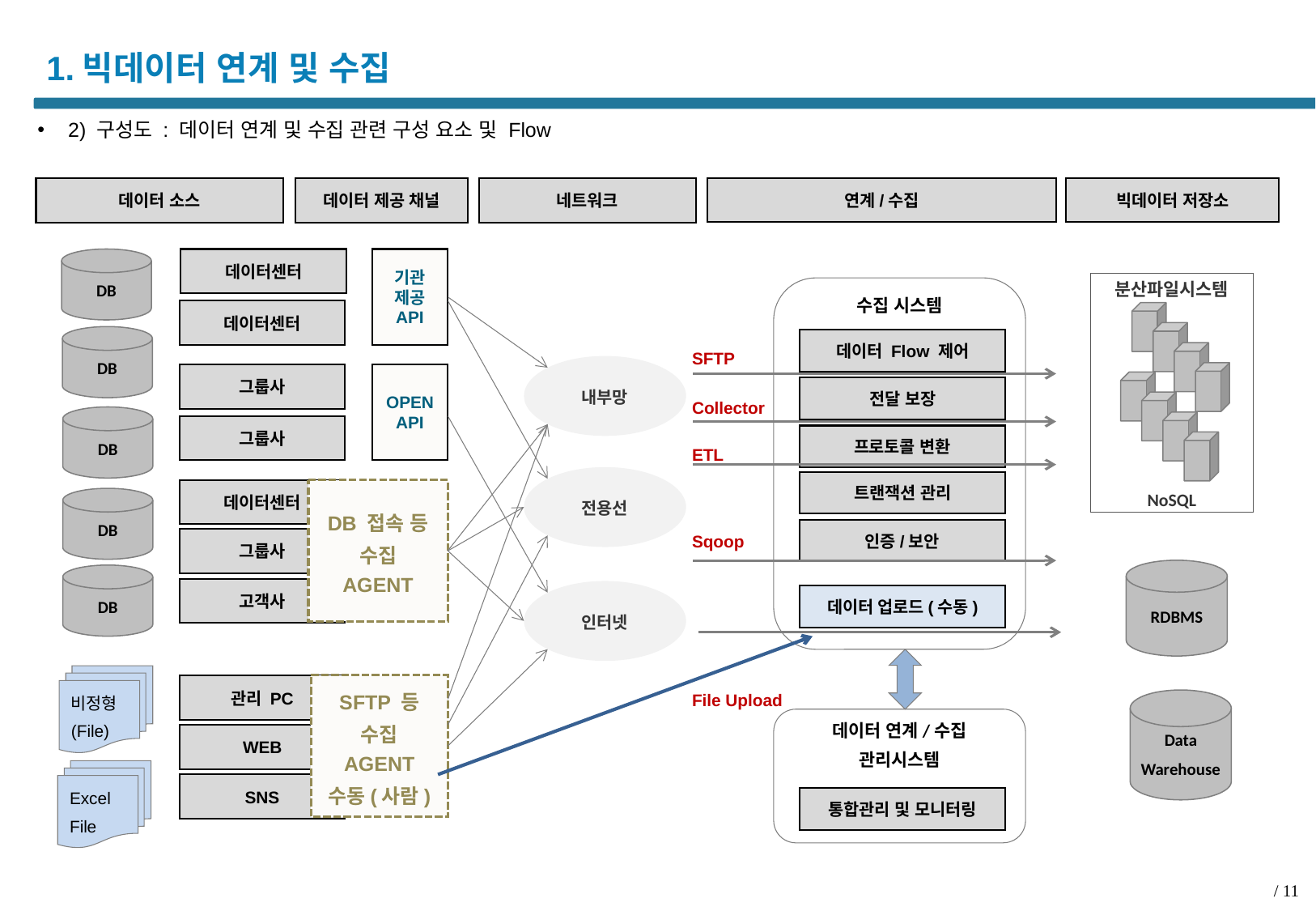

# 1.빅데이터 연계 및 수집
2) 구성도 : 데이터 연계 및 수집 관련 구성 요소 및 Flow
데이터 소스
데이터 제공 채널
네트워크
연계/수집
빅데이터 저장소
DB
데이터센터
기관
제공
API
분산파일시스템

NoSQL
수집 시스템
데이터센터

DB
데이터 Flow 제어
SFTP

Collector

ETL

Sqoop

File Upload

내부망

OPEN
API
그룹사

전달 보장

DB

그룹사
프로토콜 변환

전용선
트랜잭션 관리
데이터센터
DB 접속 등
수집 AGENT
DB
인증/보안
그룹사
RDBMS
DB
고객사
인터넷
데이터 업로드(수동)

비정형
(File)
SFTP 등
수집 AGENT
수동(사람)
관리 PC
Data
Warehouse
데이터 연계/수집
관리시스템
WEB
Excel
File
SNS
통합관리 및 모니터링
/ 11